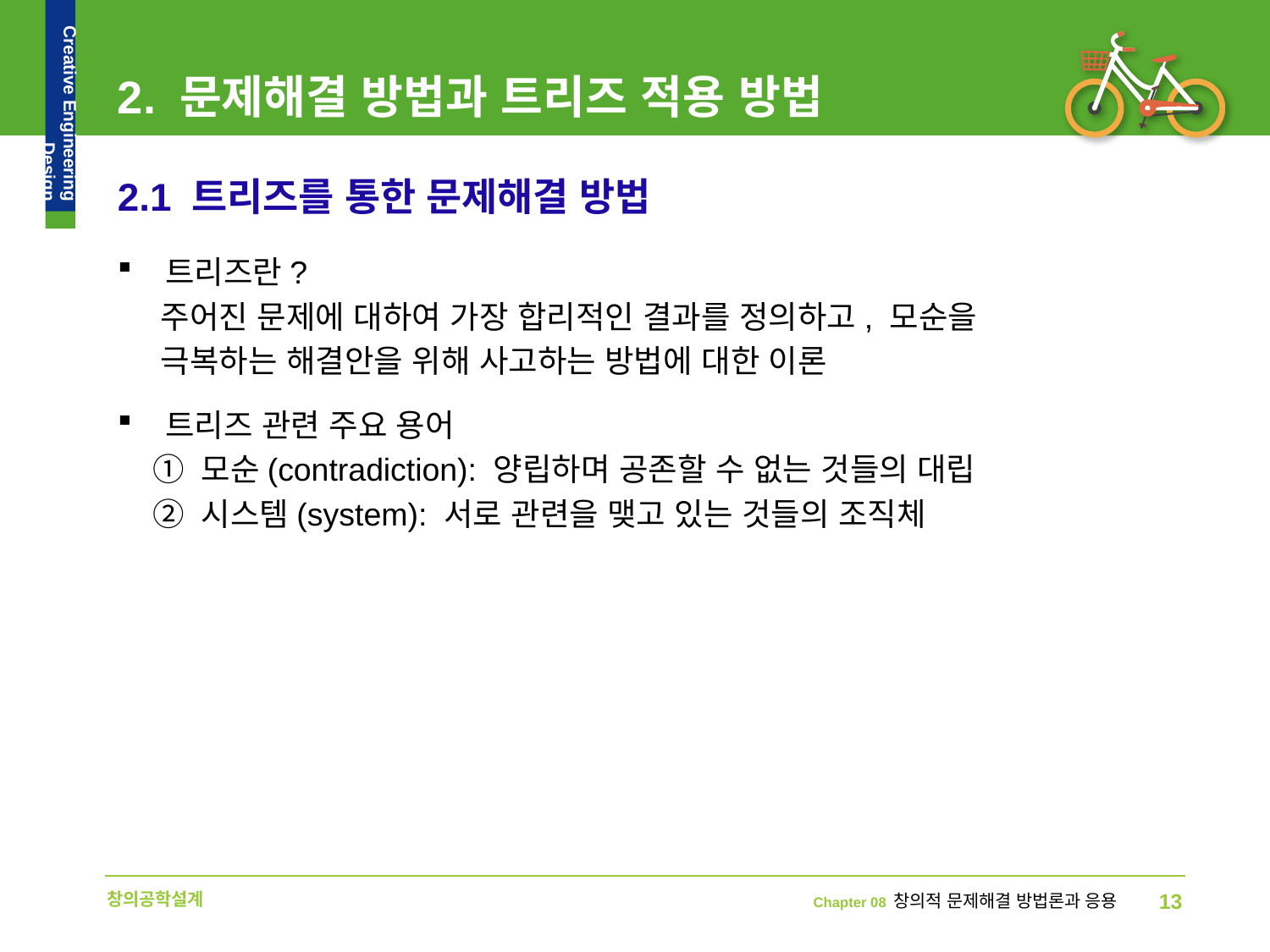

# 2. 문제해결 방법과 트리즈 적용 방법
2.1 트리즈를 통한 문제해결 방법
트리즈란?
    주어진 문제에 대하여 가장 합리적인 결과를 정의하고, 모순을
    극복하는 해결안을 위해 사고하는 방법에 대한 이론

트리즈 관련 주요 용어
    ① 모순(contradiction): 양립하며 공존할 수 없는 것들의 대립
    ② 시스템(system): 서로 관련을 맺고 있는 것들의 조직체